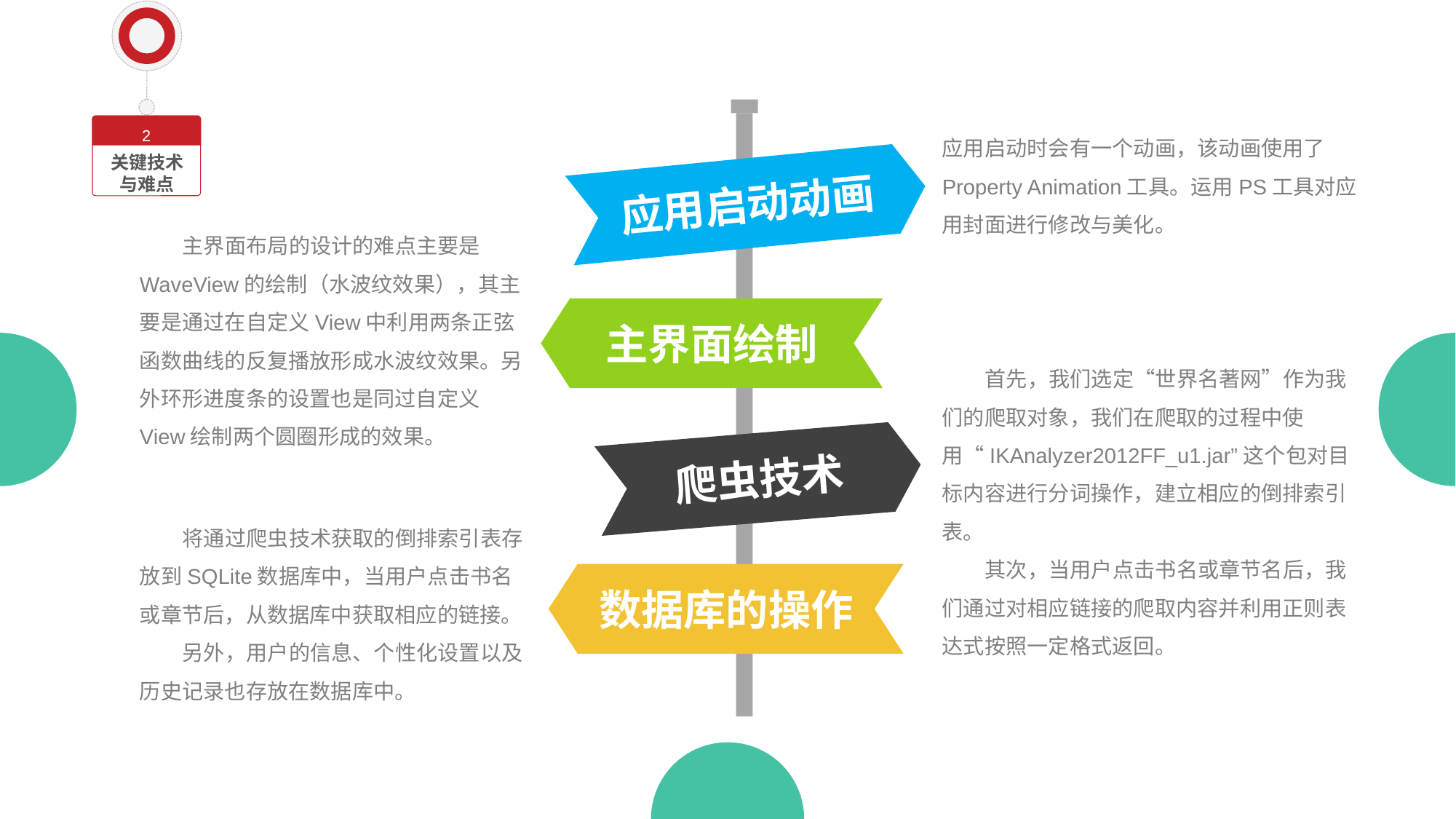

2
关键技术与难点
应用启动时会有一个动画，该动画使用了Property Animation工具。运用PS工具对应用封面进行修改与美化。
应用启动动画
        主界面布局的设计的难点主要是WaveView的绘制（水波纹效果），其主要是通过在自定义View中利用两条正弦函数曲线的反复播放形成水波纹效果。另外环形进度条的设置也是同过自定义View绘制两个圆圈形成的效果。
主界面绘制
        首先，我们选定“世界名著网”作为我们的爬取对象，我们在爬取的过程中使用“IKAnalyzer2012FF_u1.jar”这个包对目标内容进行分词操作，建立相应的倒排索引表。
        其次，当用户点击书名或章节名后，我们通过对相应链接的爬取内容并利用正则表达式按照一定格式返回。
爬虫技术
        将通过爬虫技术获取的倒排索引表存放到SQLite数据库中，当用户点击书名或章节后，从数据库中获取相应的链接。
        另外，用户的信息、个性化设置以及历史记录也存放在数据库中。
数据库的操作